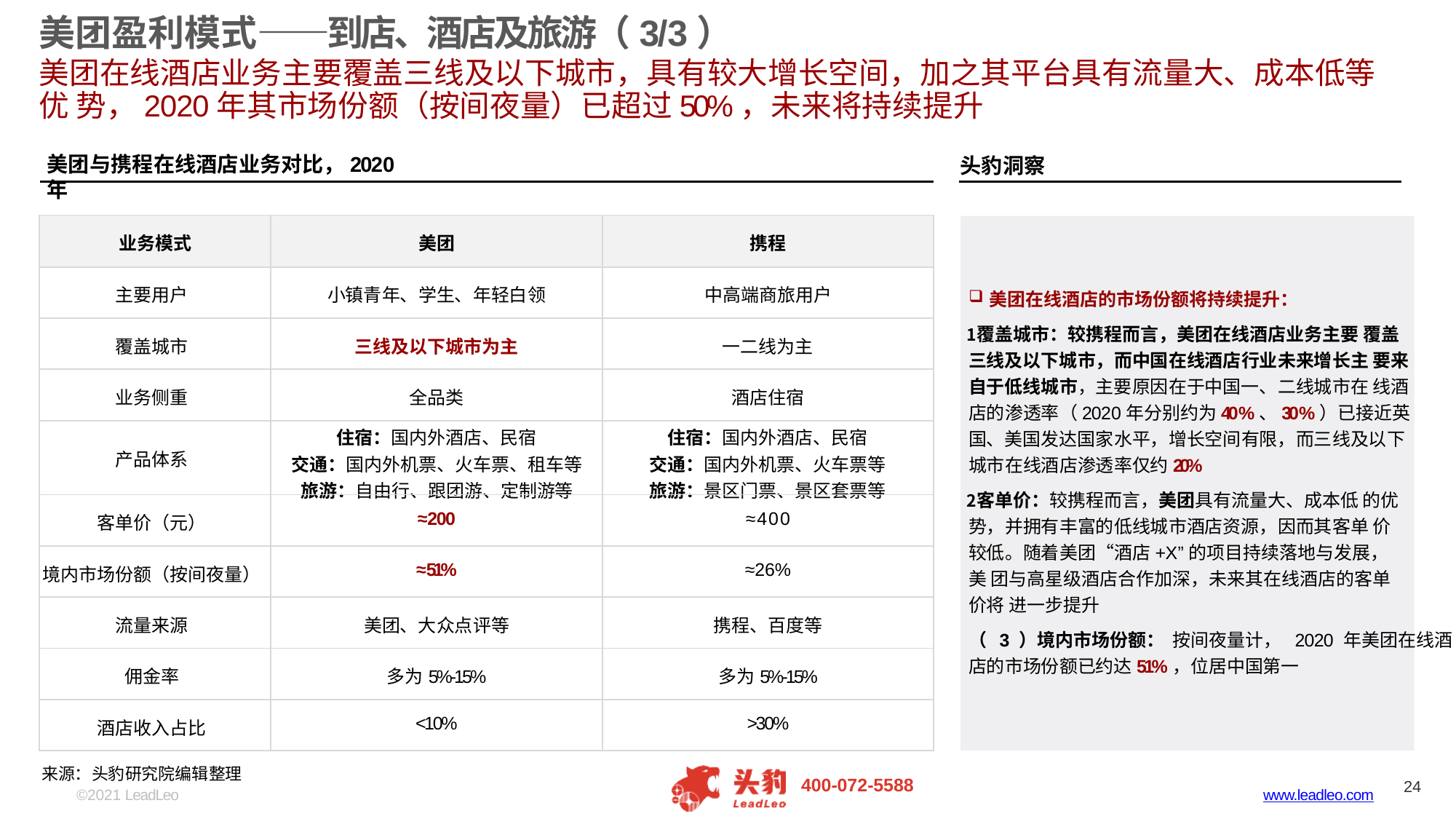

# 美团盈利模式——到店、酒店及旅游（3/3）
美团在线酒店业务主要覆盖三线及以下城市，具有较大增长空间，加之其平台具有流量大、成本低等优 势，2020年其市场份额（按间夜量）已超过50%，未来将持续提升
美团与携程在线酒店业务对比，2020年
头豹洞察

| 业务模式 | 美团 | 携程 |
| --- | --- | --- |
| 主要用户 | 小镇青年、学生、年轻白领 | 中高端商旅用户 |
| 覆盖城市 | 三线及以下城市为主 | 一二线为主 |
| 业务侧重 | 全品类 | 酒店住宿 |
| 产品体系 | 住宿：国内外酒店、民宿 交通：国内外机票、火车票、租车等 旅游：自由行、跟团游、定制游等 | 住宿：国内外酒店、民宿 交通：国内外机票、火车票等 旅游：景区门票、景区套票等 |
| 客单价（元） | ≈200 | ≈400 |
| 境内市场份额（按间夜量） | ≈51% | ≈26% |
| 流量来源 | 美团、大众点评等 | 携程、百度等 |
| 佣金率 | 多为5%-15% | 多为5%-15% |
| 酒店收入占比 | <10% | >30% |

美团在线酒店的市场份额将持续提升：
覆盖城市：较携程而言，美团在线酒店业务主要 覆盖三线及以下城市，而中国在线酒店行业未来增长主 要来自于低线城市，主要原因在于中国一、二线城市在 线酒店的渗透率（2020年分别约为40%、30%）已接近英 国、美国发达国家水平，增长空间有限，而三线及以下 城市在线酒店渗透率仅约20%
客单价：较携程而言，美团具有流量大、成本低 的优势，并拥有丰富的低线城市酒店资源，因而其客单 价较低。随着美团“酒店+X”的项目持续落地与发展，美 团与高星级酒店合作加深，未来其在线酒店的客单价将 进一步提升
（ 3 ）境内市场份额： 按间夜量计， 2020 年美团在线酒 店的市场份额已约达51%，位居中国第一
来源：头豹研究院编辑整理
©2021 LeadLeo
24
400-072-5588
www.leadleo.com